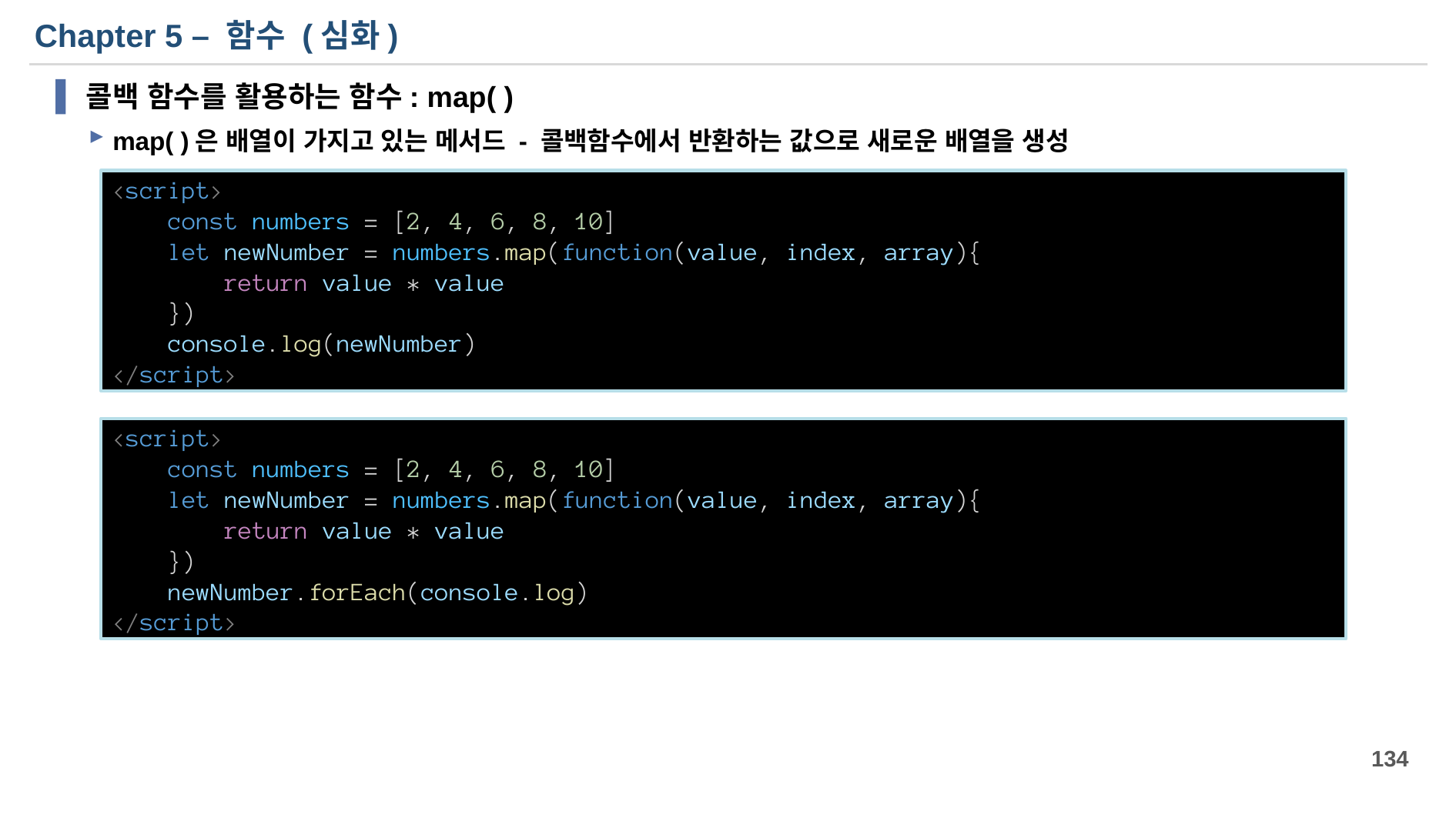

# Chapter 5 – 함수 (심화)
콜백 함수를 활용하는 함수: map( )
map( )은 배열이 가지고 있는 메서드 - 콜백함수에서 반환하는 값으로 새로운 배열을 생성

<script>
    const numbers = [2, 4, 6, 8, 10]
    let newNumber = numbers.map(function(value, index, array){
        return value * value
    })
    console.log(newNumber)
</script>
<script>
    const numbers = [2, 4, 6, 8, 10]
    let newNumber = numbers.map(function(value, index, array){
        return value * value
    })
    newNumber.forEach(console.log)
</script>
134